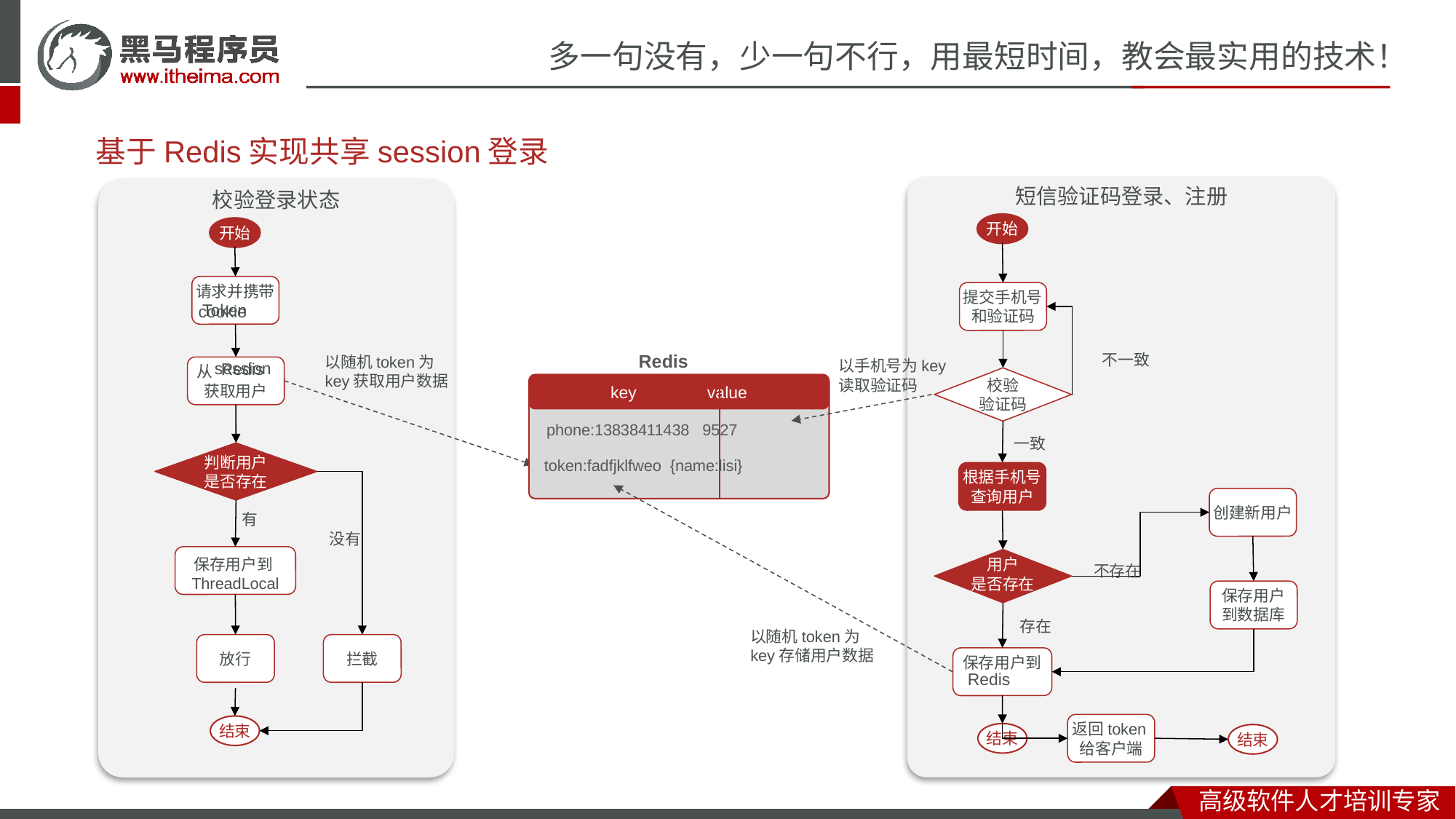

# 基于Redis实现共享session登录
短信验证码登录、注册
校验登录状态
开始
开始
请求并携带

提交手机号和验证码
Token
cookie
Redis
不一致
以随机token为key获取用户数据
以手机号为key读取验证码
session
Redis
 从
获取用户
校验
验证码
key               value

phone:13838411438   9527
一致
判断用户
是否存在
token:fadfjklfweo  {name:lisi}
根据手机号查询用户
创建新用户
有
没有
保存用户到ThreadLocal
用户
是否存在
不存在
保存用户
到数据库
存在
以随机token为key存储用户数据
放行
拦截
保存用户到

Redis
返回token给客户端
结束
结束
结束